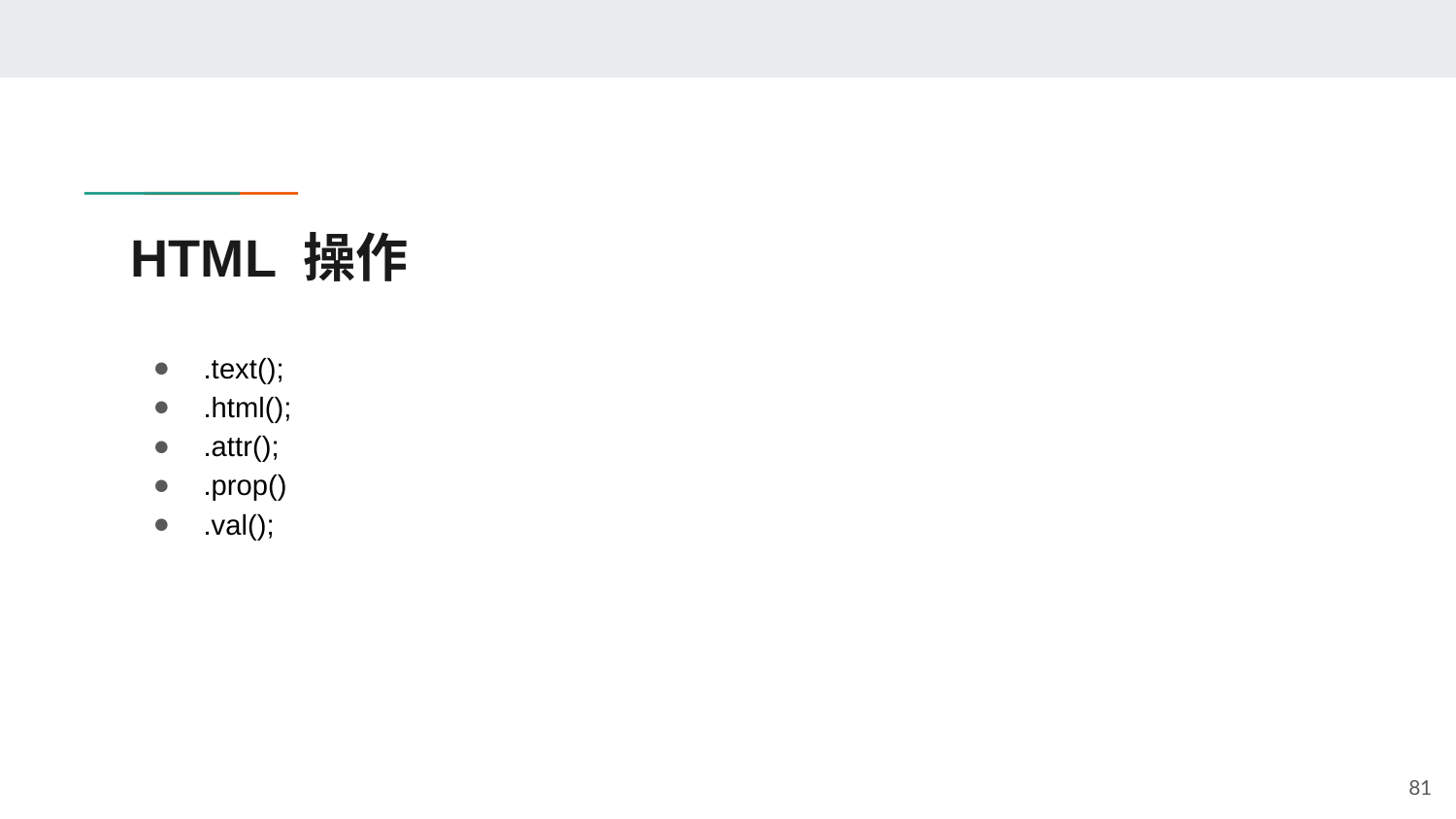

# HTML 操作
.text();
.html();
.attr();
.prop()
.val();

81